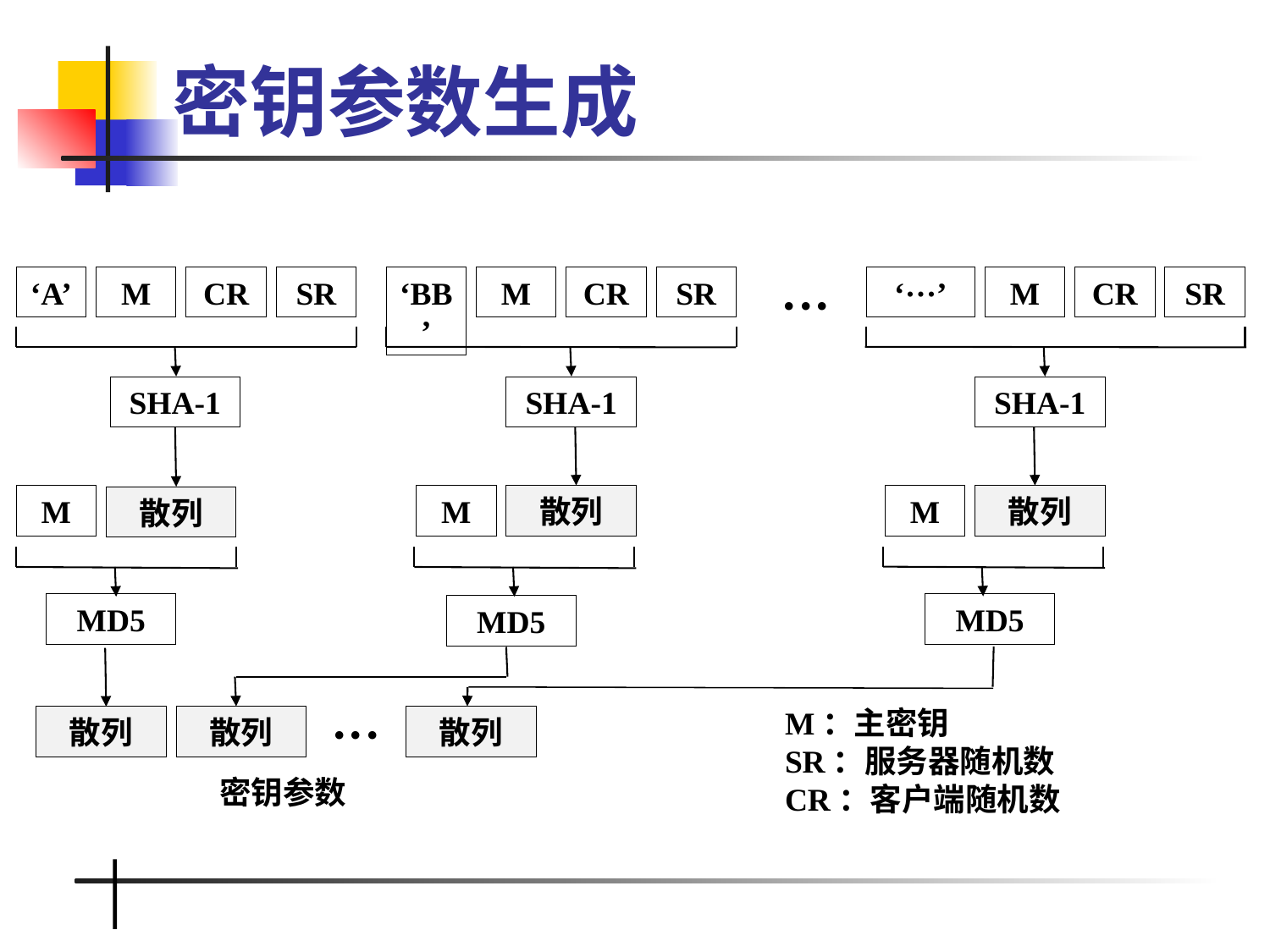

# 密钥参数生成

‘A’
M
CR
SR
‘BB’
M
CR
SR
···
‘···’
M
CR
SR
SHA-1
SHA-1
SHA-1
M
M
散列
M
散列
散列
MD5
MD5
MD5
···
M：主密钥
SR：服务器随机数
CR：客户端随机数
散列
散列
散列
密钥参数